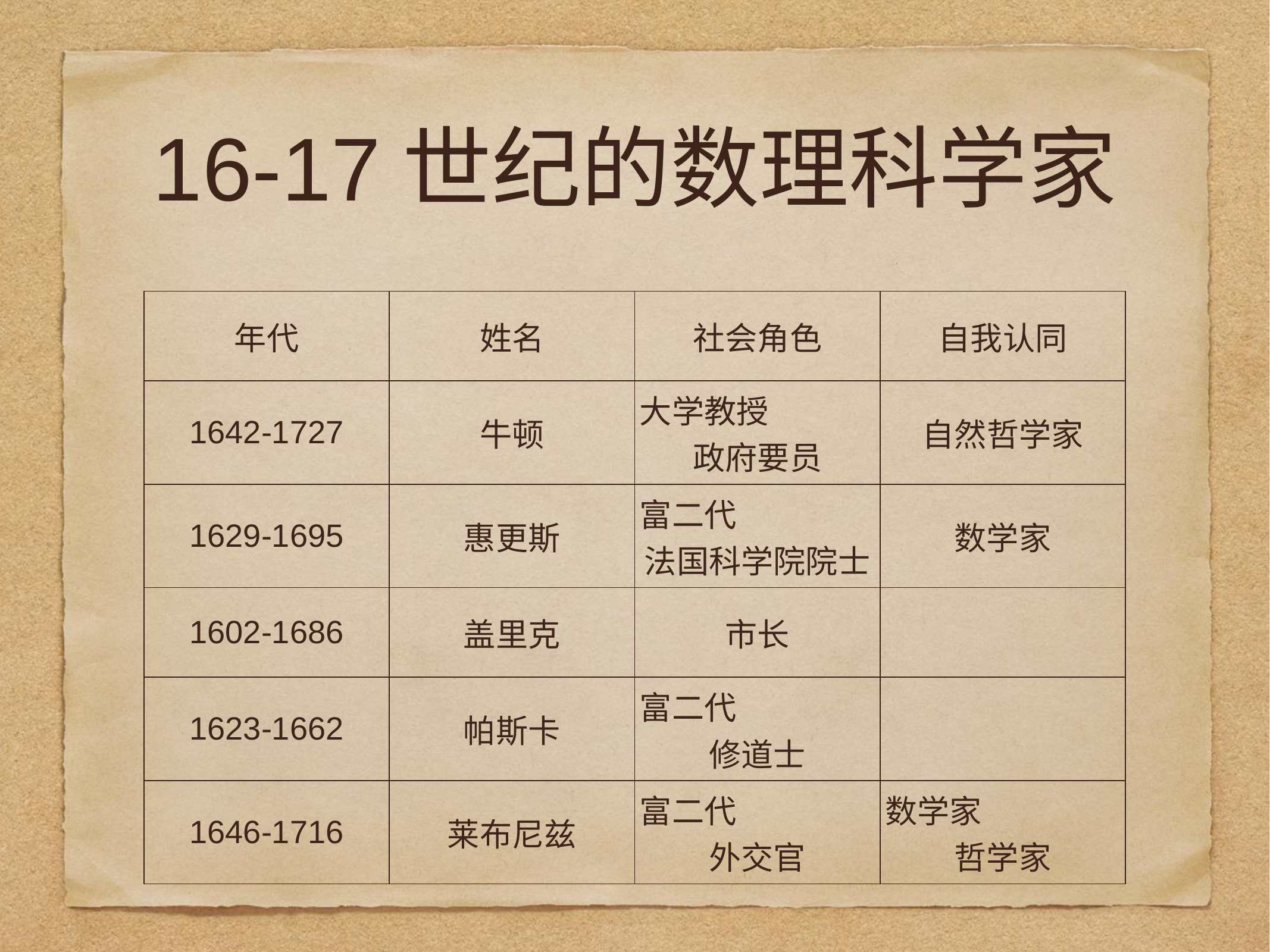

# 16-17世纪的数理科学家

| 年代 | 姓名 | 社会角色 | 自我认同 |
| --- | --- | --- | --- |
| 1642-1727 | 牛顿 | 大学教授 政府要员 | 自然哲学家 |
| 1629-1695 | 惠更斯 | 富二代 法国科学院院士 | 数学家 |
| 1602-1686 | 盖里克 | 市长 |  |
| 1623-1662 | 帕斯卡 | 富二代 修道士 |  |
| 1646-1716 | 莱布尼兹 | 富二代 外交官 | 数学家 哲学家 |